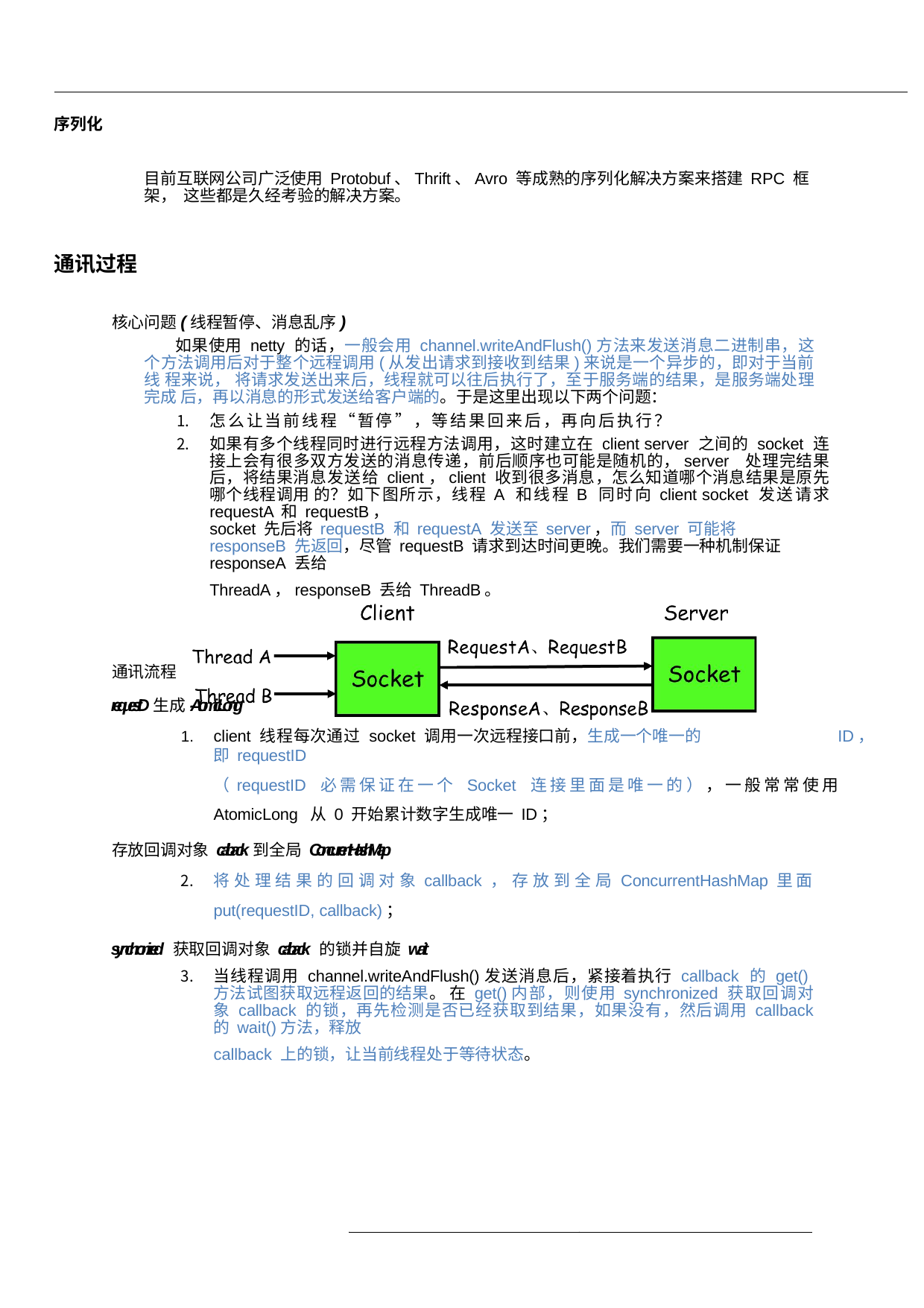

序列化

目前互联网公司广泛使用 Protobuf、Thrift、Avro 等成熟的序列化解决方案来搭建 RPC 框架，  这些都是久经考验的解决方案。

通讯过程

核心问题(线程暂停、消息乱序)
如果使用 netty 的话，一般会用 channel.writeAndFlush()方法来发送消息二进制串，这 个方法调用后对于整个远程调用(从发出请求到接收到结果)来说是一个异步的，即对于当前线 程来说， 将请求发送出来后，线程就可以往后执行了，至于服务端的结果，是服务端处理完成 后，再以消息的形式发送给客户端的。于是这里出现以下两个问题：
怎么让当前线程“暂停”，等结果回来后，再向后执行？
如果有多个线程同时进行远程方法调用，这时建立在 client server 之间的 socket 连 接上会有很多双方发送的消息传递，前后顺序也可能是随机的，server 处理完结果 后，将结果消息发送给 client，client 收到很多消息，怎么知道哪个消息结果是原先 哪个线程调用 的？如下图所示，线程 A 和线程 B 同时向 client socket 发送请求 requestA 和 requestB，
socket 先后将 requestB 和 requestA 发送至 server，而 server 可能将 responseB 先返回，尽管 requestB 请求到达时间更晚。我们需要一种机制保证 responseA 丢给
ThreadA，responseB 丢给 ThreadB。

通讯流程
requestID 生成-AtomicLong
client 线程每次通过 socket 调用一次远程接口前，生成一个唯一的	ID， 即 requestID
（requestID 必需保证在一个 Socket 连接里面是唯一的），一般常常使用 AtomicLong  从 0 开始累计数字生成唯一 ID；

存放回调对象 callback 到全局 ConcurrentHashMap
将 处 理 结 果 的 回 调 对 象 callback ， 存 放 到 全 局 ConcurrentHashMap 里 面 put(requestID, callback)；

synchronized 获取回调对象 callback 的锁并自旋 wait
当线程调用 channel.writeAndFlush()发送消息后，紧接着执行 callback 的 get()  方法试图获取远程返回的结果。 在 get()内部，则使用 synchronized 获取回调对 象 callback 的锁，再先检测是否已经获取到结果，如果没有，然后调用 callback 的 wait()方法，释放
callback 上的锁，让当前线程处于等待状态。